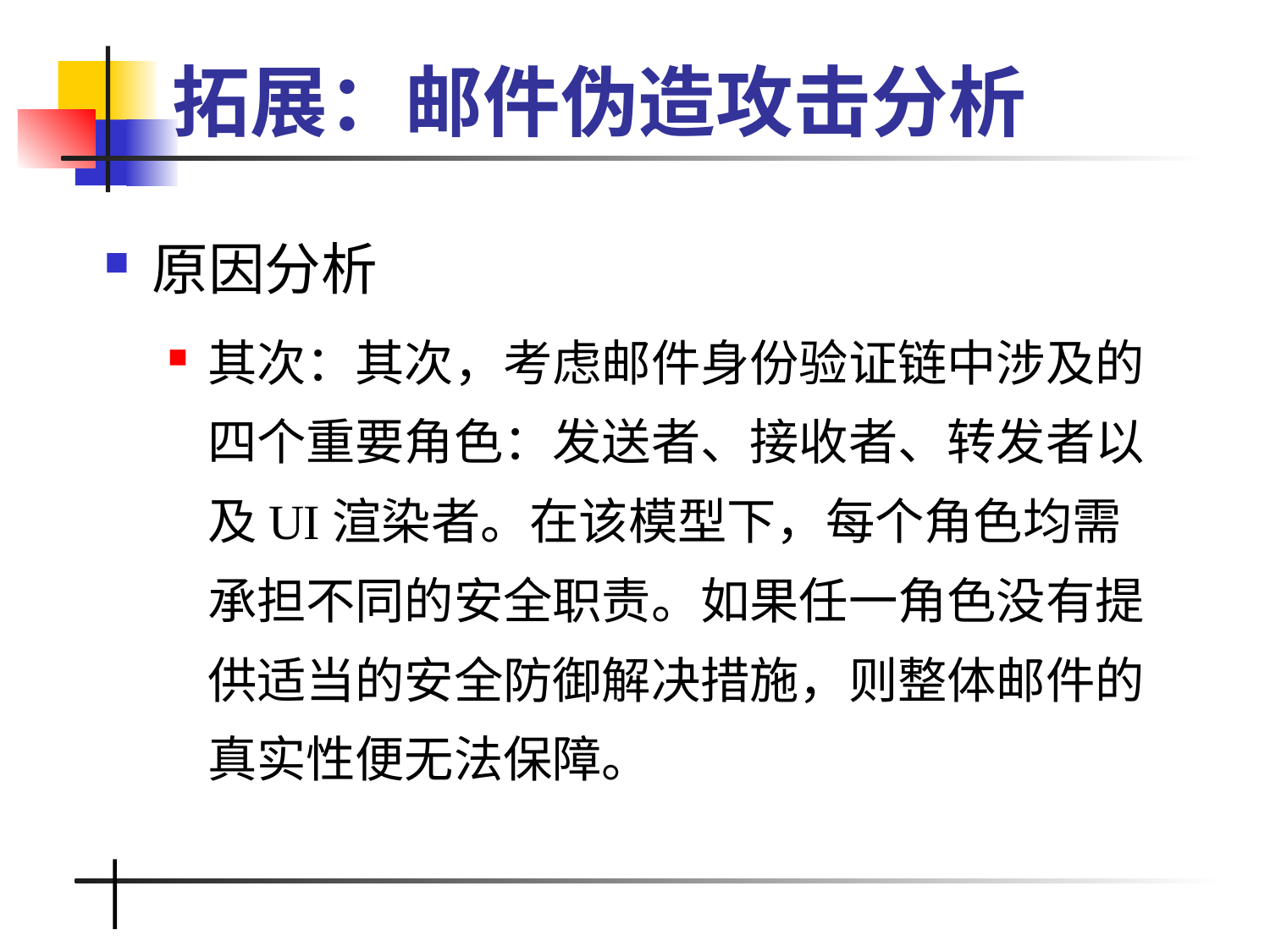

# 拓展：邮件伪造攻击分析
原因分析
其次：其次，考虑邮件身份验证链中涉及的四个重要角色：发送者、接收者、转发者以及UI渲染者。在该模型下，每个角色均需承担不同的安全职责。如果任一角色没有提供适当的安全防御解决措施，则整体邮件的真实性便无法保障。